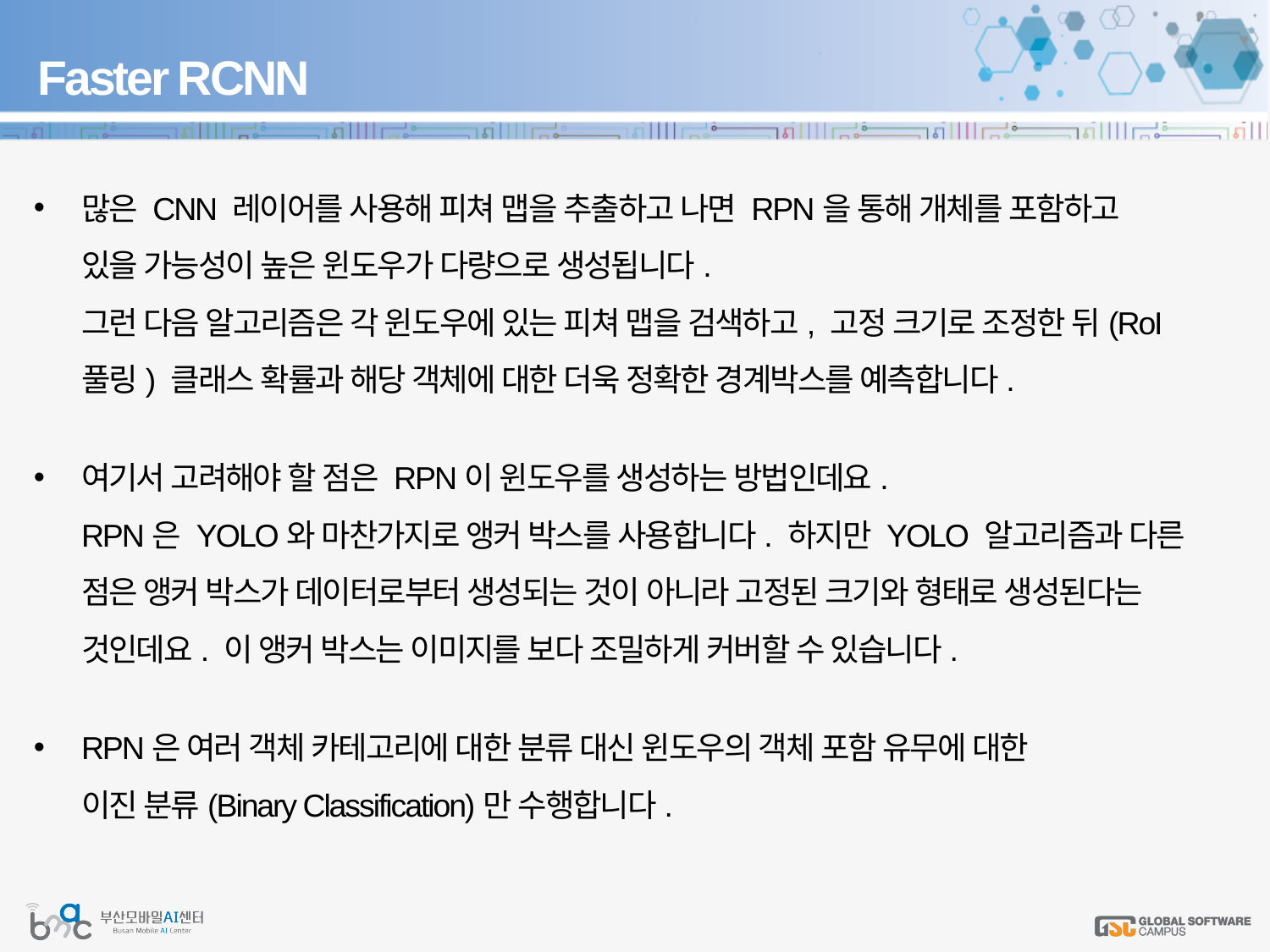

# Faster RCNN
많은 CNN 레이어를 사용해 피쳐 맵을 추출하고 나면 RPN을 통해 개체를 포함하고
있을 가능성이 높은 윈도우가 다량으로 생성됩니다.
그런 다음 알고리즘은 각 윈도우에 있는 피쳐 맵을 검색하고, 고정 크기로 조정한 뒤(RoI 풀링) 클래스 확률과 해당 객체에 대한 더욱 정확한 경계박스를 예측합니다.

여기서 고려해야 할 점은 RPN이 윈도우를 생성하는 방법인데요.
RPN은 YOLO와 마찬가지로 앵커 박스를 사용합니다. 하지만 YOLO 알고리즘과 다른 점은 앵커 박스가 데이터로부터 생성되는 것이 아니라 고정된 크기와 형태로 생성된다는 것인데요. 이 앵커 박스는 이미지를 보다 조밀하게 커버할 수 있습니다.

RPN은 여러 객체 카테고리에 대한 분류 대신 윈도우의 객체 포함 유무에 대한
이진 분류(Binary Classification)만 수행합니다.